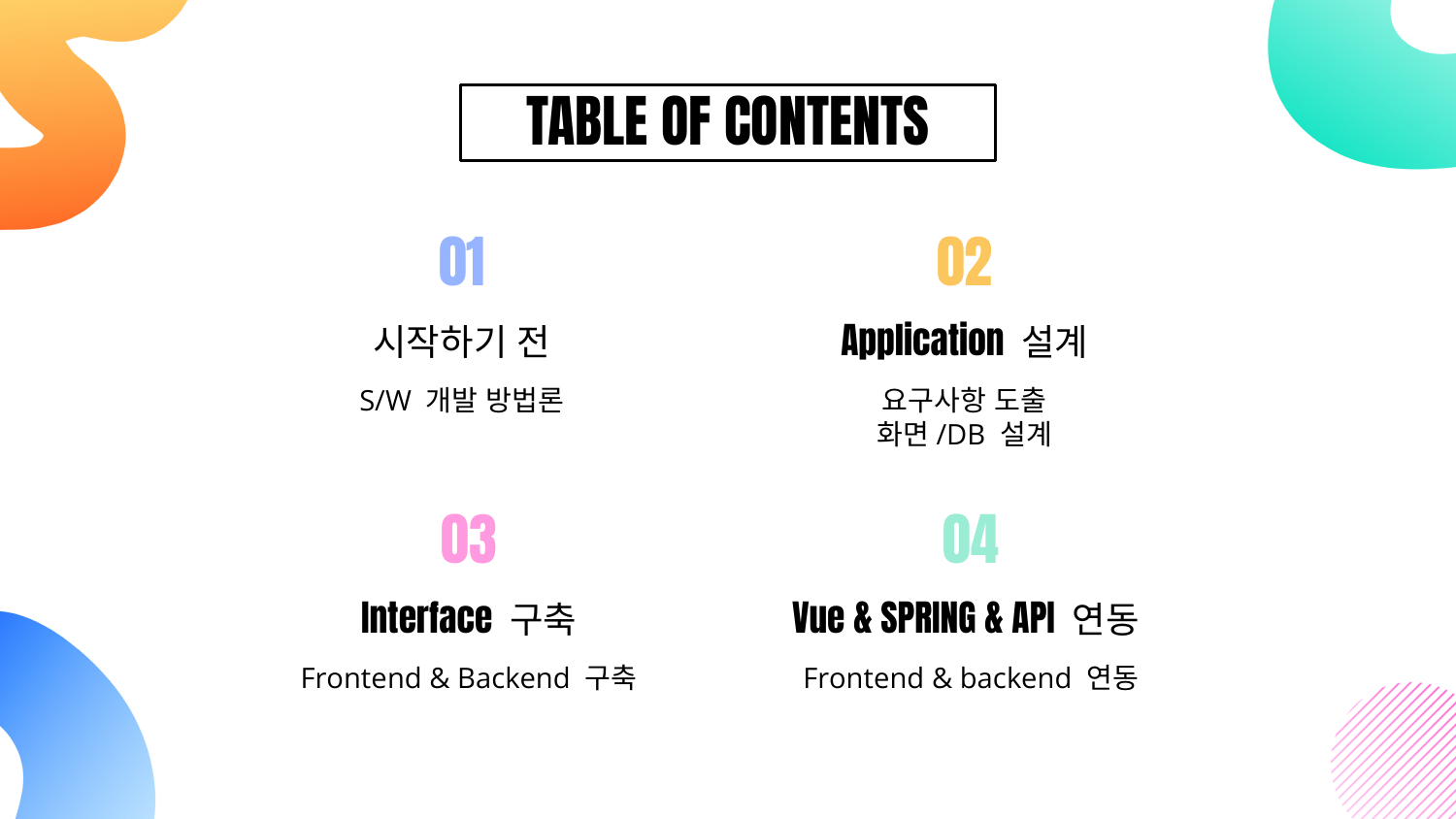

# TABLE OF CONTENTS
01
02
시작하기 전
Application 설계
S/W 개발 방법론
요구사항 도출
화면/DB 설계

03
04
Interface 구축
Vue & SPRING & API 연동
Frontend & Backend 구축

Frontend & backend 연동